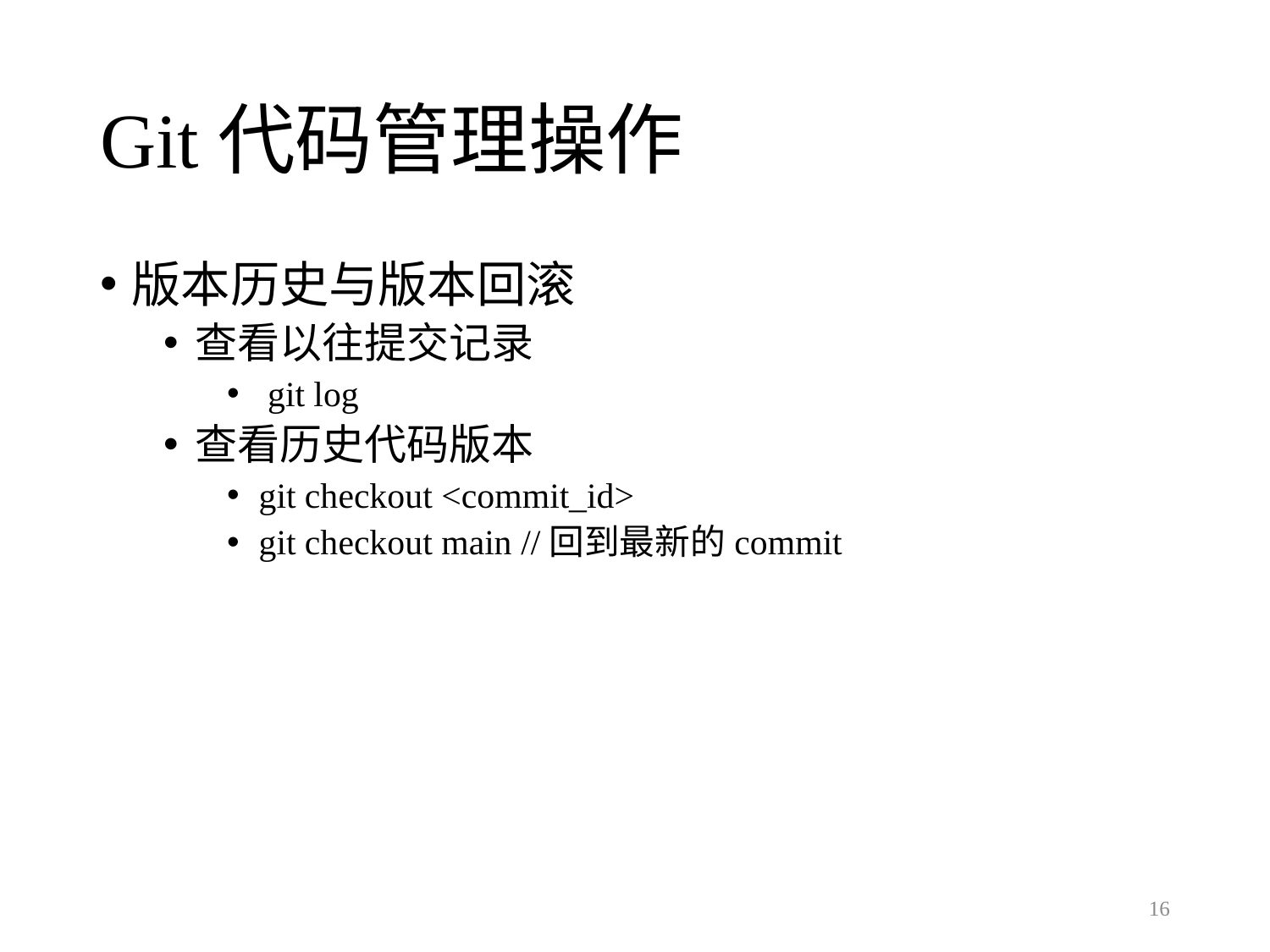

# Git代码管理操作
版本历史与版本回滚
查看以往提交记录
 git log
查看历史代码版本
git checkout <commit_id>
git checkout main //回到最新的commit

16